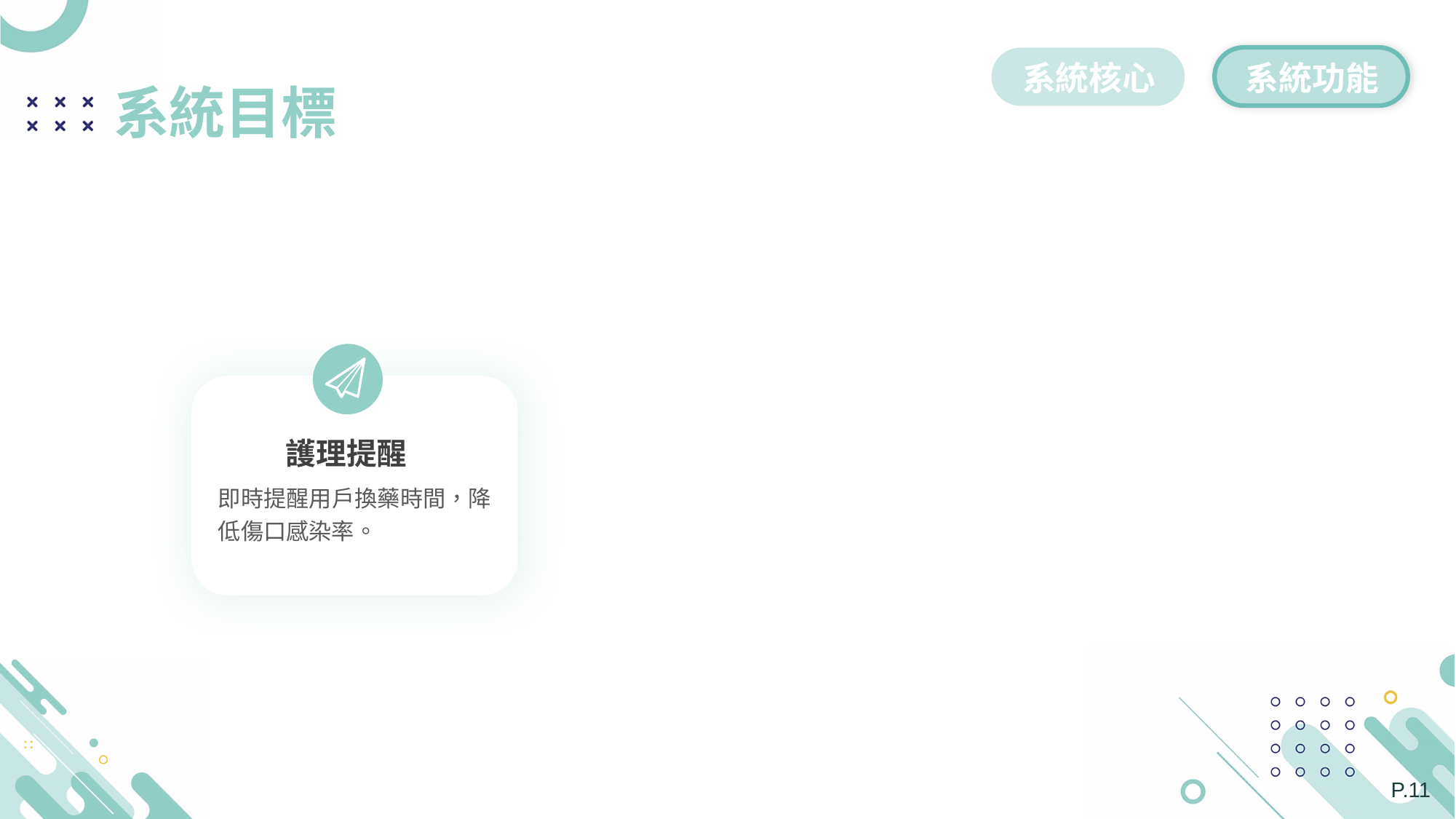

系統功能
系統核心
系統目標

護理提醒
即時提醒用戶換藥時間，降低傷口感染率。